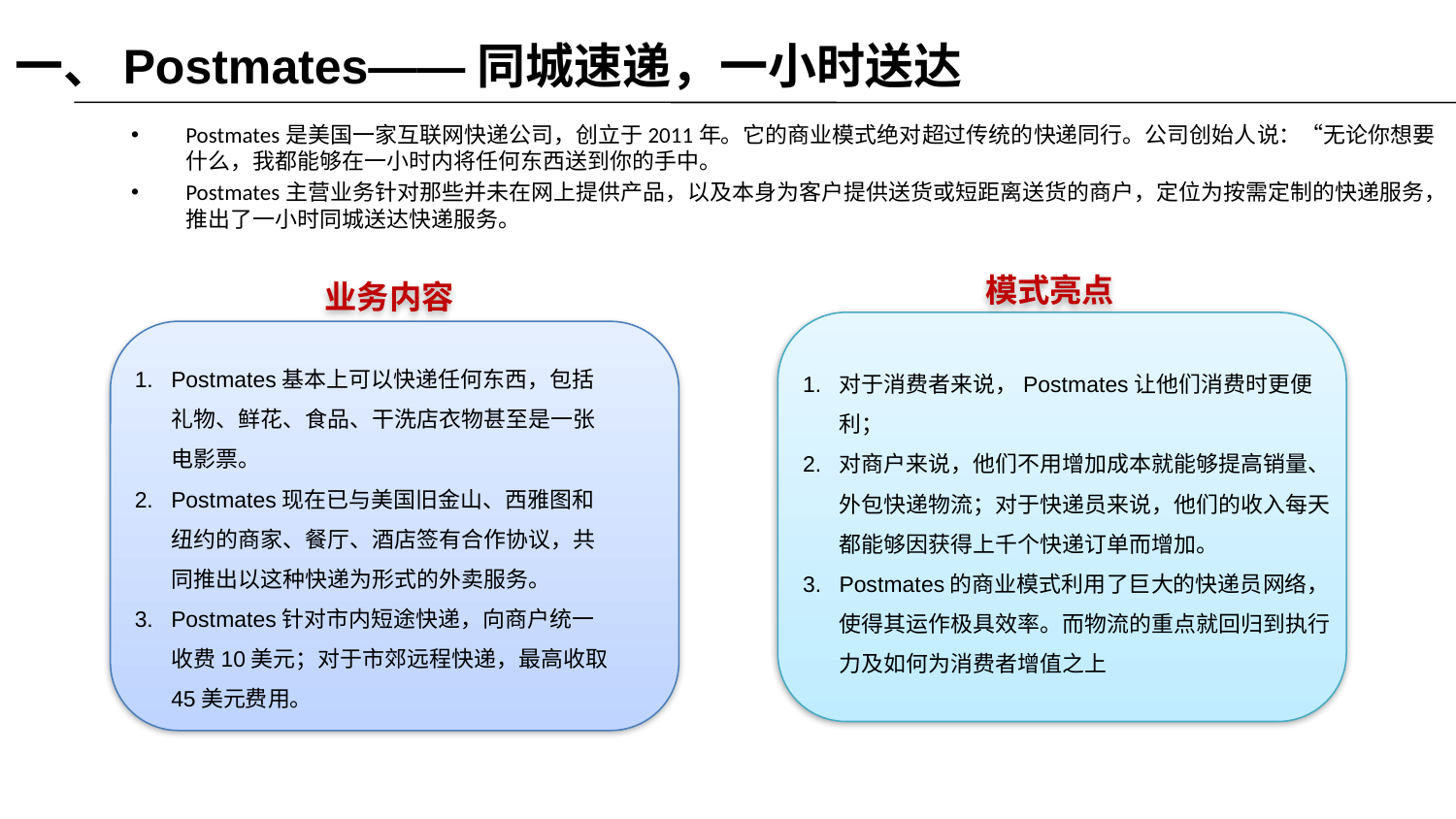

一、Postmates——同城速递，一小时送达
Postmates是美国一家互联网快递公司，创立于2011年。它的商业模式绝对超过传统的快递同行。公司创始人说：“无论你想要什么，我都能够在一小时内将任何东西送到你的手中。
Postmates主营业务针对那些并未在网上提供产品，以及本身为客户提供送货或短距离送货的商户，定位为按需定制的快递服务，推出了一小时同城送达快递服务。
模式亮点
业务内容

Postmates基本上可以快递任何东西，包括礼物、鲜花、食品、干洗店衣物甚至是一张电影票。
Postmates现在已与美国旧金山、西雅图和纽约的商家、餐厅、酒店签有合作协议，共同推出以这种快递为形式的外卖服务。
Postmates针对市内短途快递，向商户统一收费10美元；对于市郊远程快递，最高收取45美元费用。
对于消费者来说，Postmates让他们消费时更便利；
对商户来说，他们不用增加成本就能够提高销量、外包快递物流；对于快递员来说，他们的收入每天都能够因获得上千个快递订单而增加。
Postmates的商业模式利用了巨大的快递员网络，使得其运作极具效率。而物流的重点就回归到执行力及如何为消费者增值之上